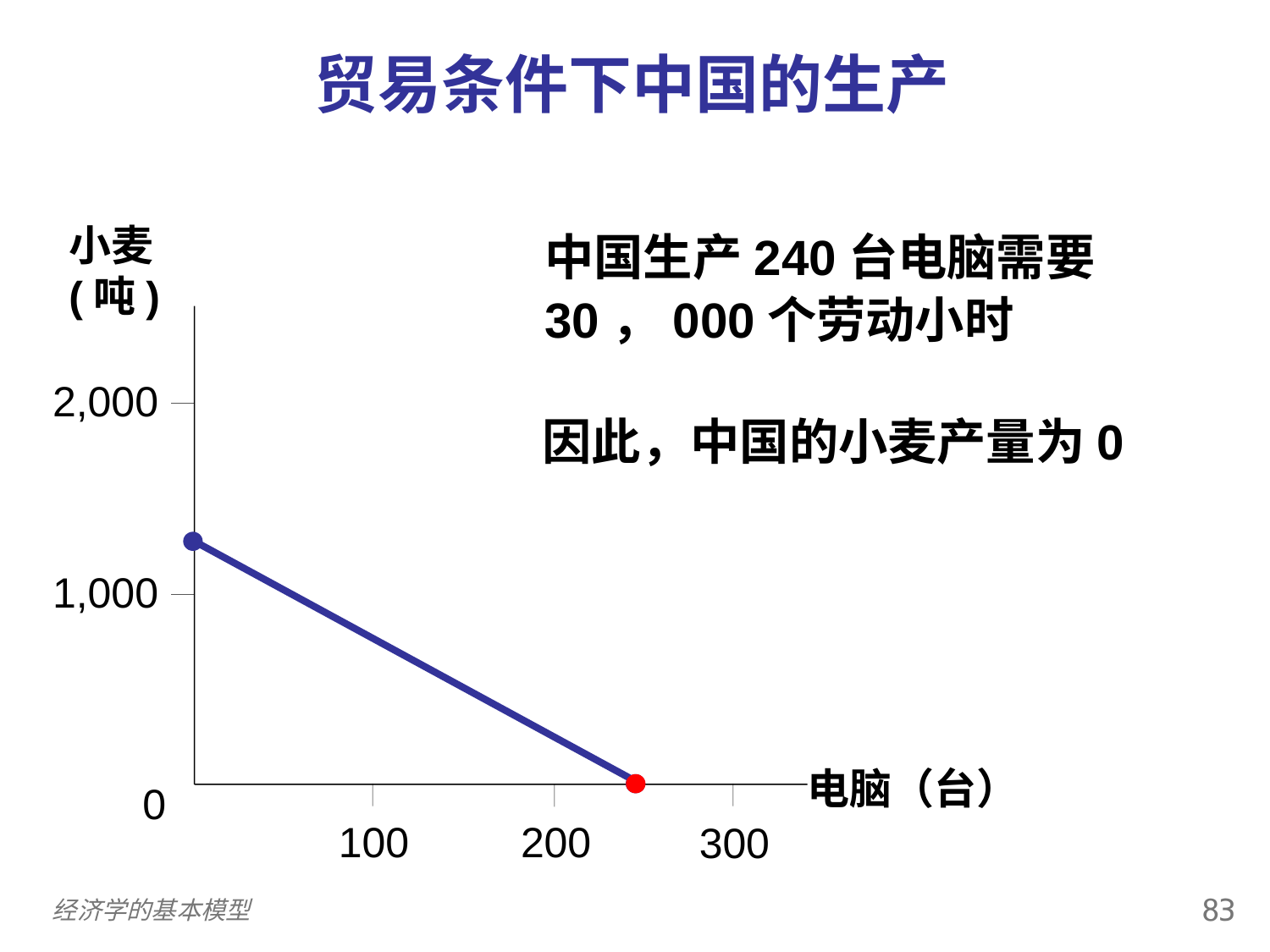

贸易条件下中国的生产
0
小麦(吨)

2,000

1,000

0

100

300

200
电脑（台）
中国生产240台电脑需要30，000个劳动小时
因此，中国的小麦产量为0

83
经济学的基本模型